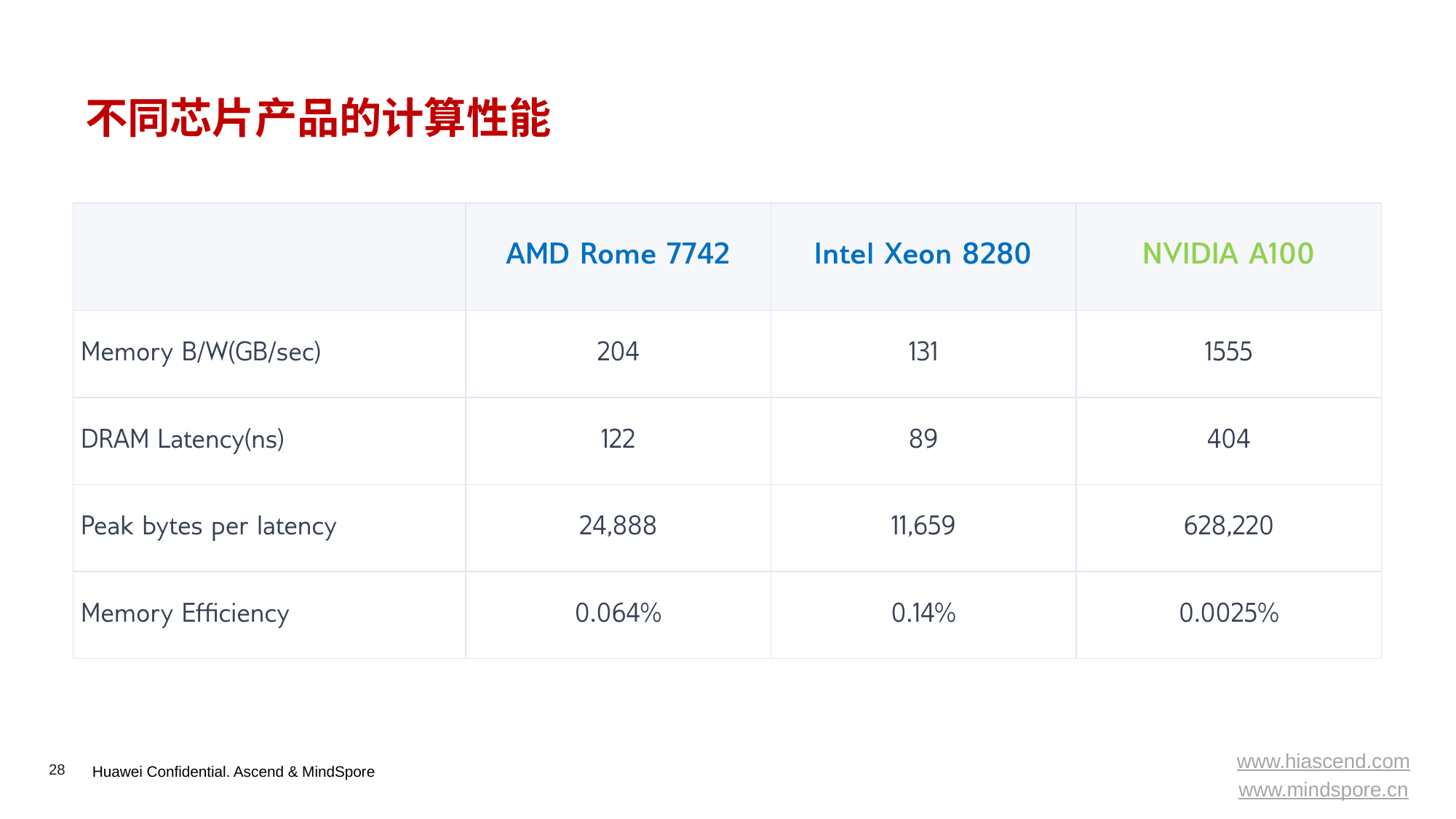

# 不同芯片产品的计算性能
|  | AMD Rome 7742 | Intel Xeon 8280 | NVIDIA A100 |
| --- | --- | --- | --- |
| Memory B/W(GB/sec) | 204 | 131 | 1555 |
| DRAM Latency(ns) | 122 | 89 | 404 |
| Peak bytes per latency | 24,888 | 11,659 | 628,220 |
| Memory Efficiency | 0.064% | 0.14% | 0.0025% |